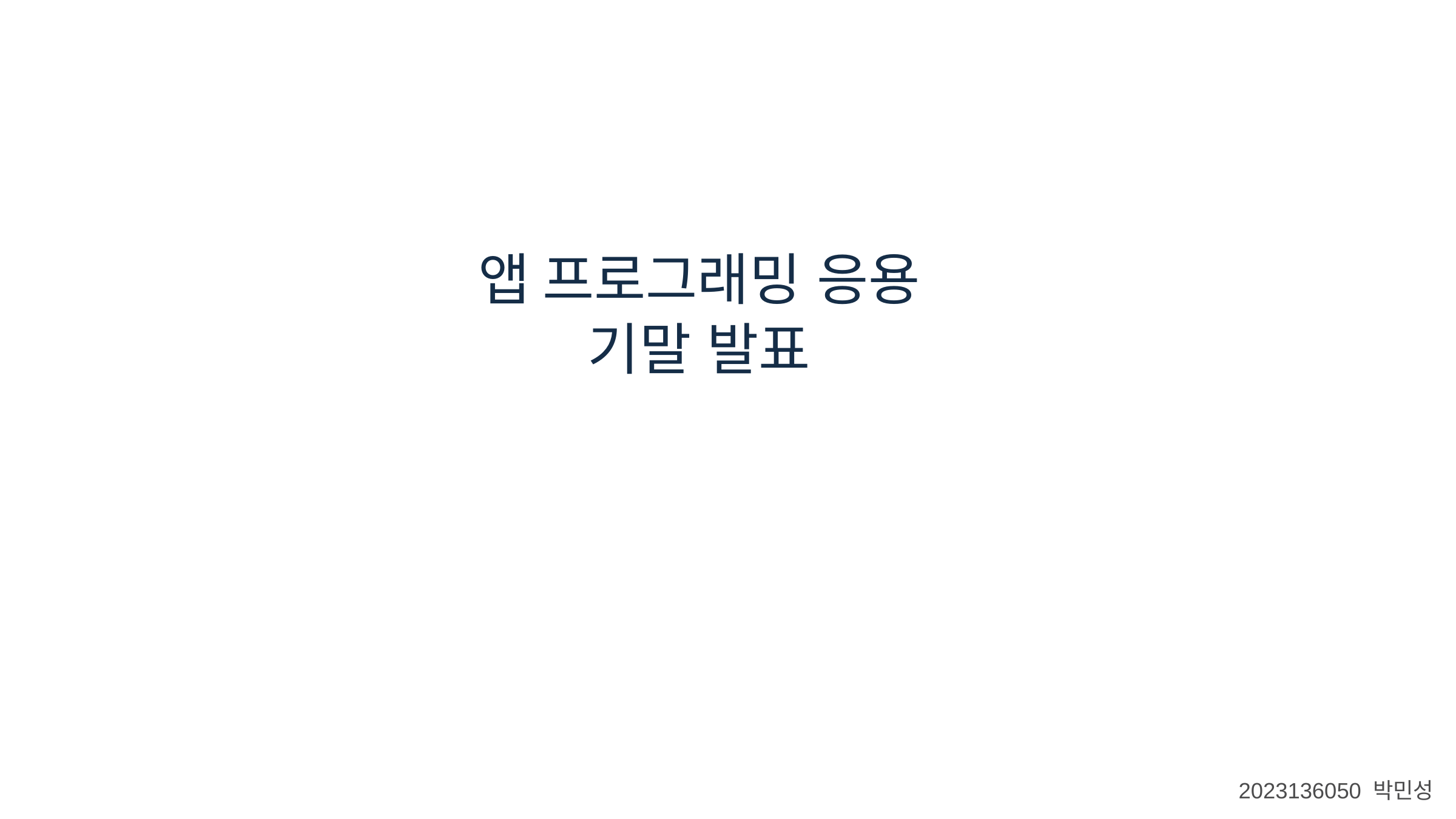

앱 프로그래밍 응용
기말 발표

2023136050 박민성